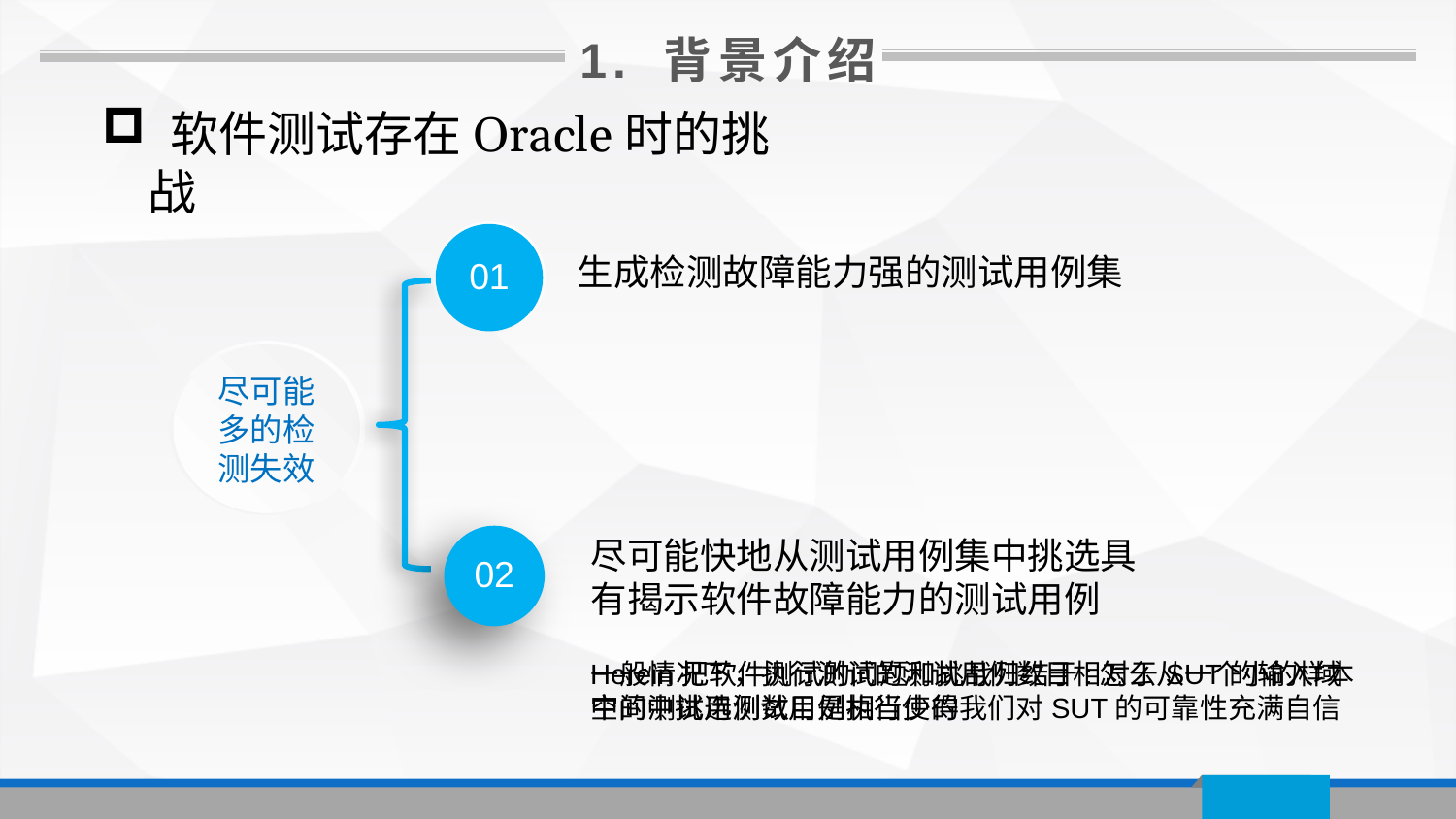

1. 背景介绍
 软件测试存在Oracle时的挑战

01
生成检测故障能力强的测试用例集

尽可能多的检测失效
尽可能快地从测试用例集中挑选具有揭示软件故障能力的测试用例

02
一般情况下，执行测试的测试用例数目相对于SUT的输入域中的测试用例数目是相当少的
Herein把软件测试的问题和挑战归结于:怎么从一个小的样本空间中挑选测试用例执行使得我们对SUT的可靠性充满自信